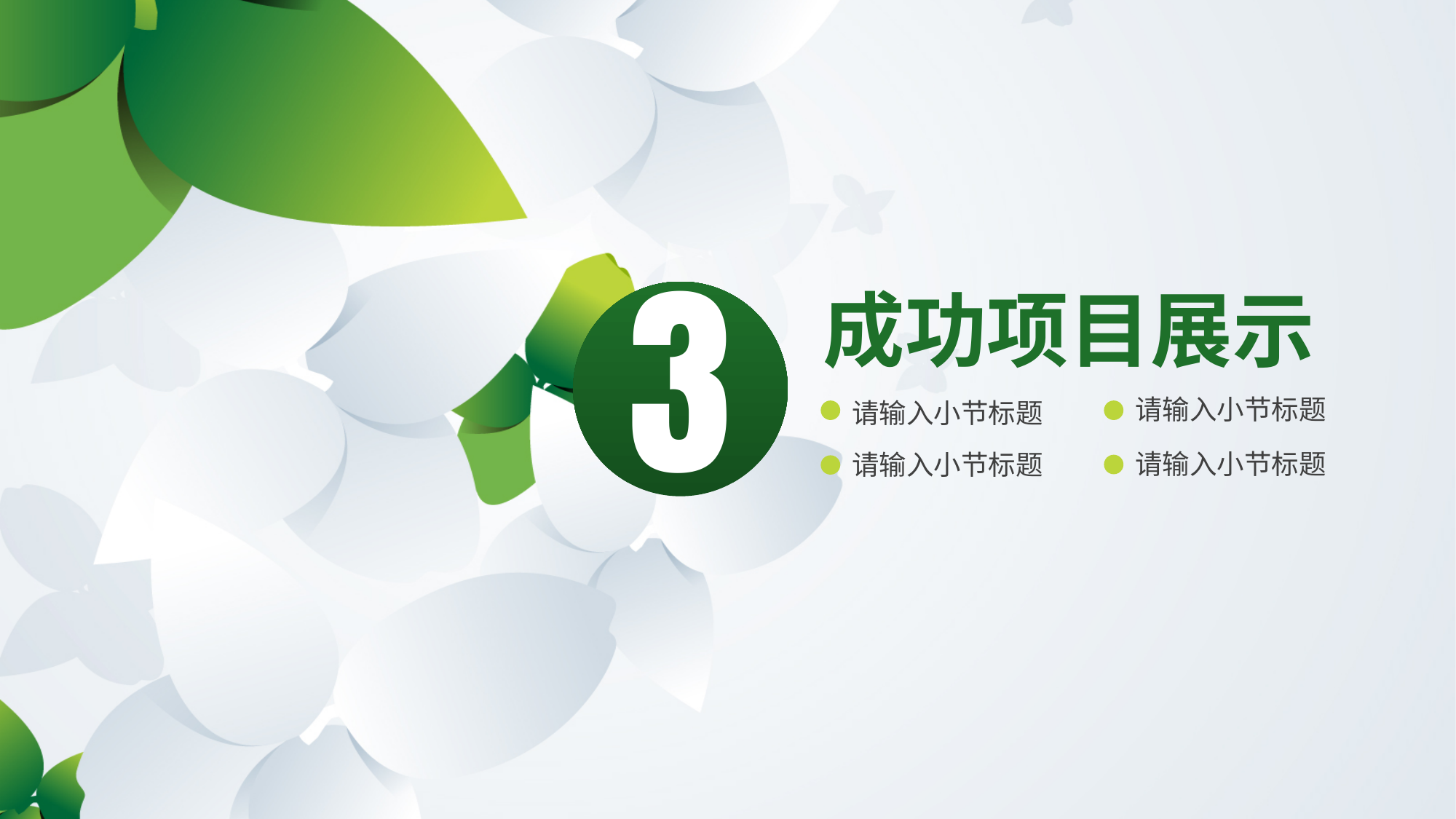

3
成功项目展示

请输入小节标题

请输入小节标题

请输入小节标题

请输入小节标题